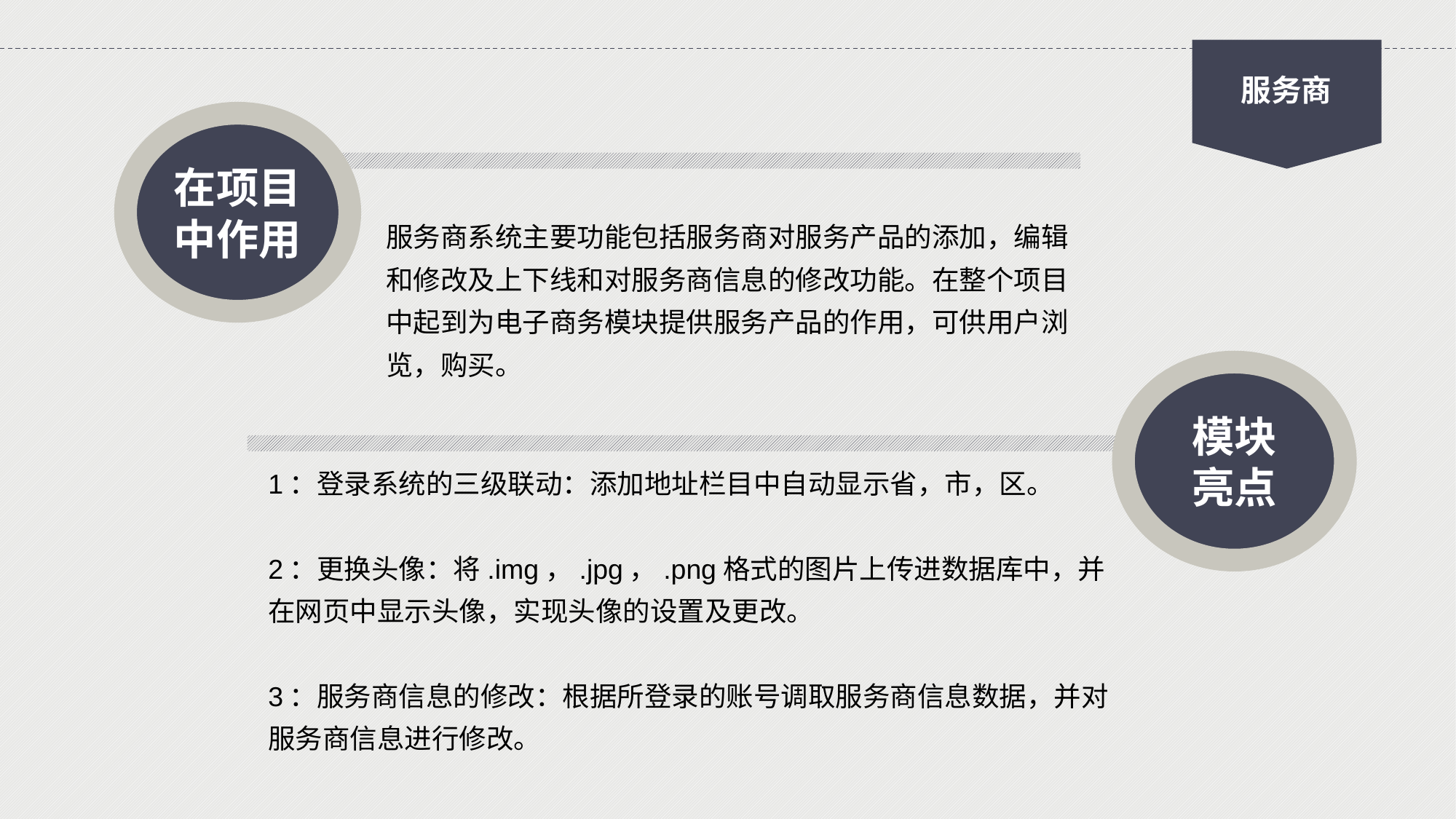

服务商
在项目中作用

服务商系统主要功能包括服务商对服务产品的添加，编辑和修改及上下线和对服务商信息的修改功能。在整个项目中起到为电子商务模块提供服务产品的作用，可供用户浏览，购买。
模块
亮点

1：登录系统的三级联动：添加地址栏目中自动显示省，市，区。

2：更换头像：将.img，.jpg，.png格式的图片上传进数据库中，并在网页中显示头像，实现头像的设置及更改。

3：服务商信息的修改：根据所登录的账号调取服务商信息数据，并对服务商信息进行修改。